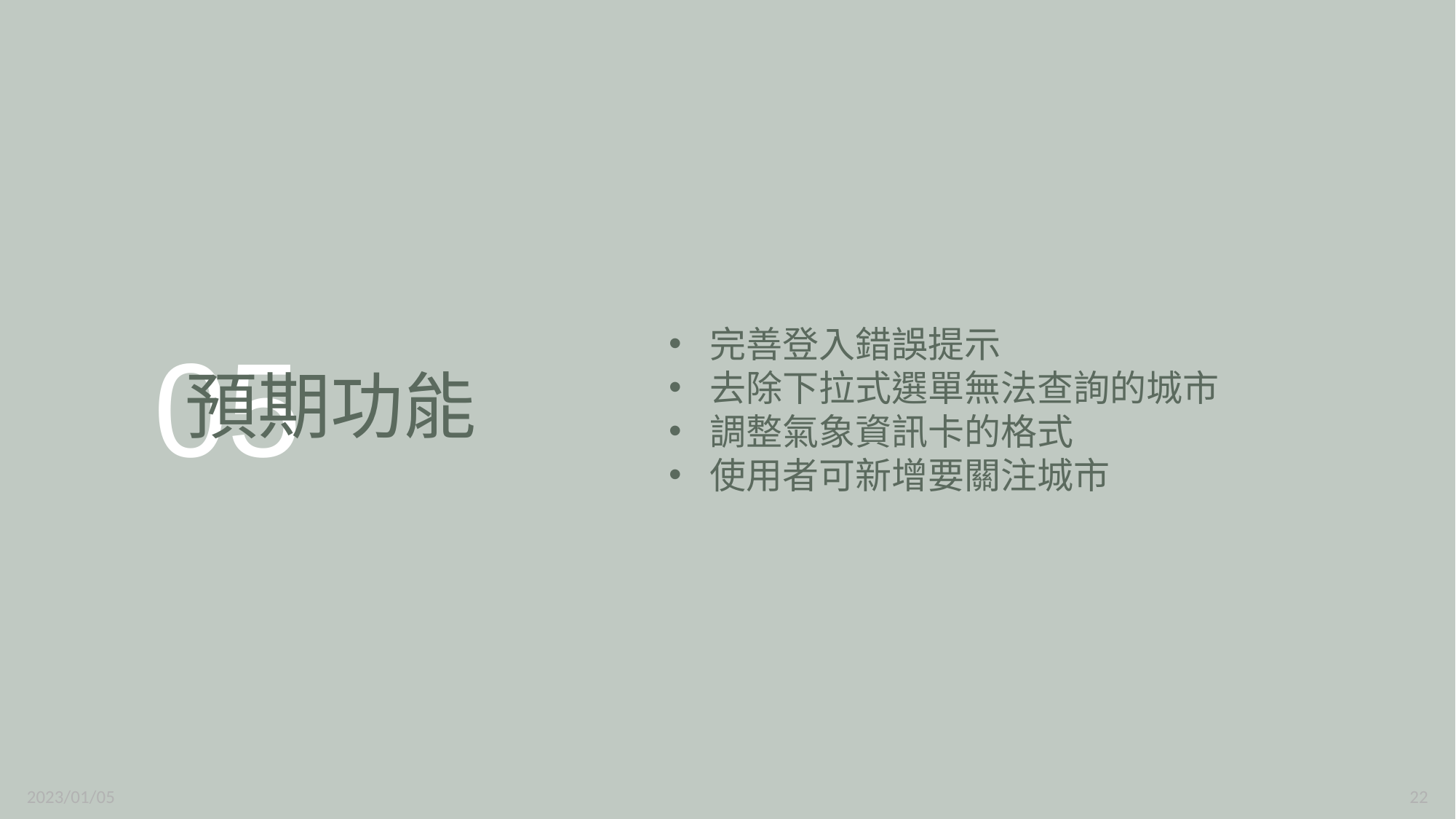

完善登入錯誤提示
去除下拉式選單無法查詢的城市
調整氣象資訊卡的格式
使用者可新增要關注城市
05
# 預期功能
2023/01/05
22